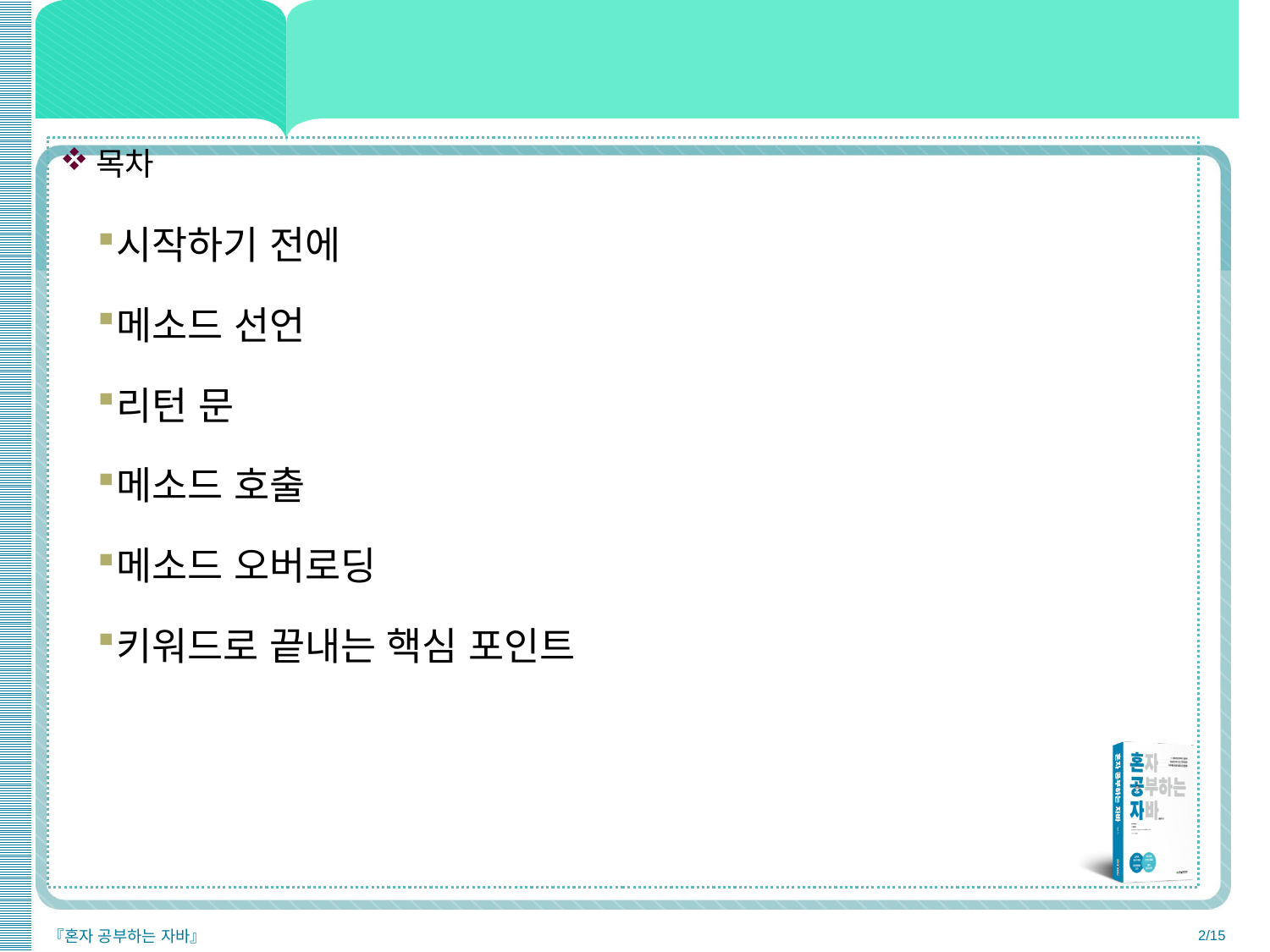

목차
시작하기 전에
메소드 선언
리턴 문
메소드 호출
메소드 오버로딩
키워드로 끝내는 핵심 포인트